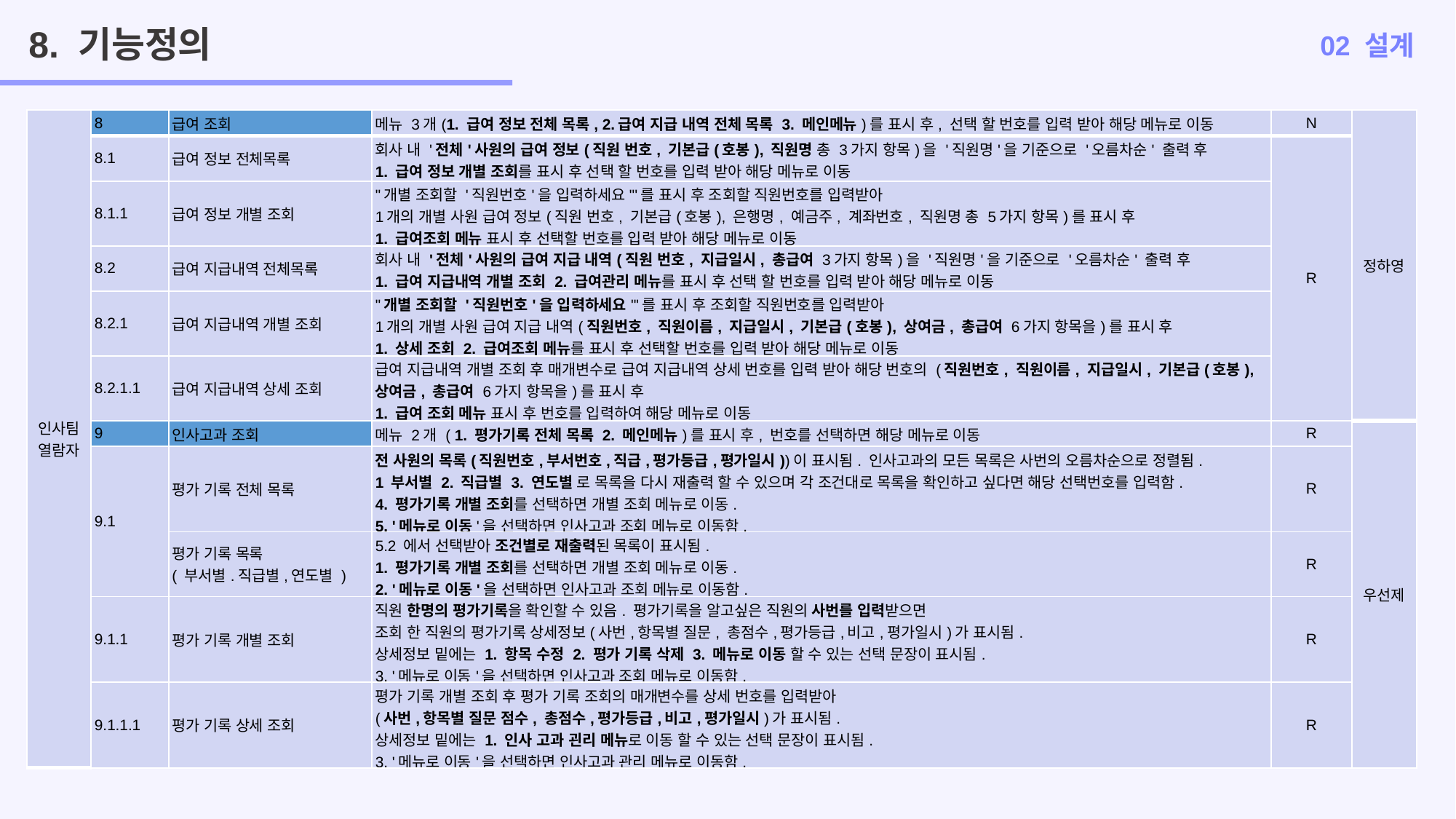

8. 기능정의
02 설계

| 인사팀 열람자 | 8 | 급여 조회 | 메뉴 3개(1. 급여 정보 전체 목록, 2.급여 지급 내역 전체 목록 3. 메인메뉴)를 표시 후, 선택 할 번호를 입력 받아 해당 메뉴로 이동 | N | 정하영 |
| --- | --- | --- | --- | --- | --- |
|  | 8.1 | 급여 정보 전체목록 | 회사 내 '전체'사원의 급여 정보(직원 번호, 기본급(호봉), 직원명 총 3가지 항목)을 '직원명'을 기준으로 '오름차순' 출력 후 1. 급여 정보 개별 조회를 표시 후 선택 할 번호를 입력 받아 해당 메뉴로 이동 | R |  |
|  | 8.1.1 | 급여 정보 개별 조회 | "개별 조회할 '직원번호'을 입력하세요"'를 표시 후 조회할 직원번호를 입력받아 1개의 개별 사원 급여 정보(직원 번호, 기본급(호봉), 은행명, 예금주, 계좌번호, 직원명 총 5가지 항목)를 표시 후 1. 급여조회 메뉴 표시 후 선택할 번호를 입력 받아 해당 메뉴로 이동 |  |  |
|  | 8.2 | 급여 지급내역 전체목록 | 회사 내 '전체'사원의 급여 지급 내역(직원 번호, 지급일시, 총급여 3가지 항목)을 '직원명'을 기준으로 '오름차순' 출력 후 1. 급여 지급내역 개별 조회 2. 급여관리 메뉴를 표시 후 선택 할 번호를 입력 받아 해당 메뉴로 이동 |  |  |
|  | 8.2.1 | 급여 지급내역 개별 조회 | "개별 조회할 '직원번호'을 입력하세요"'를 표시 후 조회할 직원번호를 입력받아 1개의 개별 사원 급여 지급 내역(직원번호, 직원이름, 지급일시, 기본급(호봉), 상여금, 총급여 6가지 항목을)를 표시 후 1. 상세 조회 2. 급여조회 메뉴를 표시 후 선택할 번호를 입력 받아 해당 메뉴로 이동 |  |  |
|  | 8.2.1.1 | 급여 지급내역 상세 조회 | 급여 지급내역 개별 조회 후 매개변수로 급여 지급내역 상세 번호를 입력 받아 해당 번호의 (직원번호, 직원이름, 지급일시, 기본급(호봉), 상여금, 총급여 6가지 항목을)를 표시 후 1. 급여 조회 메뉴 표시 후 번호를 입력하여 해당 메뉴로 이동 |  |  |
|  | 9 | 인사고과 조회 | 메뉴 2개 ( 1. 평가기록 전체 목록 2. 메인메뉴)를 표시 후, 번호를 선택하면 해당 메뉴로 이동 | R | 우선제 |
|  | 9.1 | 평가 기록 전체 목록 | 전 사원의 목록(직원번호,부서번호,직급,평가등급,평가일시))이 표시됨. 인사고과의 모든 목록은 사번의 오름차순으로 정렬됨. 1 부서별 2. 직급별 3. 연도별 로 목록을 다시 재출력 할 수 있으며 각 조건대로 목록을 확인하고 싶다면 해당 선택번호를 입력함. 4. 평가기록 개별 조회를 선택하면 개별 조회 메뉴로 이동. 5. '메뉴로 이동'을 선택하면 인사고과 조회 메뉴로 이동함. | R |  |
|  |  | 평가 기록 목록 ( 부서별.직급별,연도별 ) | 5.2 에서 선택받아 조건별로 재출력된 목록이 표시됨. 1. 평가기록 개별 조회를 선택하면 개별 조회 메뉴로 이동. 2. '메뉴로 이동'을 선택하면 인사고과 조회 메뉴로 이동함. | R |  |
|  | 9.1.1 | 평가 기록 개별 조회 | 직원 한명의 평가기록을 확인할 수 있음. 평가기록을 알고싶은 직원의 사번를 입력받으면 조회 한 직원의 평가기록 상세정보(사번,항목별 질문, 총점수,평가등급,비고,평가일시)가 표시됨. 상세정보 밑에는 1. 항목 수정 2. 평가 기록 삭제 3. 메뉴로 이동 할 수 있는 선택 문장이 표시됨. 3. '메뉴로 이동'을 선택하면 인사고과 조회 메뉴로 이동함. | R |  |
|  | 9.1.1.1 | 평가 기록 상세 조회 | 평가 기록 개별 조회 후 평가 기록 조회의 매개변수를 상세 번호를 입력받아 (사번,항목별 질문 점수, 총점수,평가등급,비고,평가일시)가 표시됨. 상세정보 밑에는 1. 인사 고과 괸리 메뉴로 이동 할 수 있는 선택 문장이 표시됨. 3. '메뉴로 이동'을 선택하면 인사고과 관리 메뉴로 이동함. | R |  |